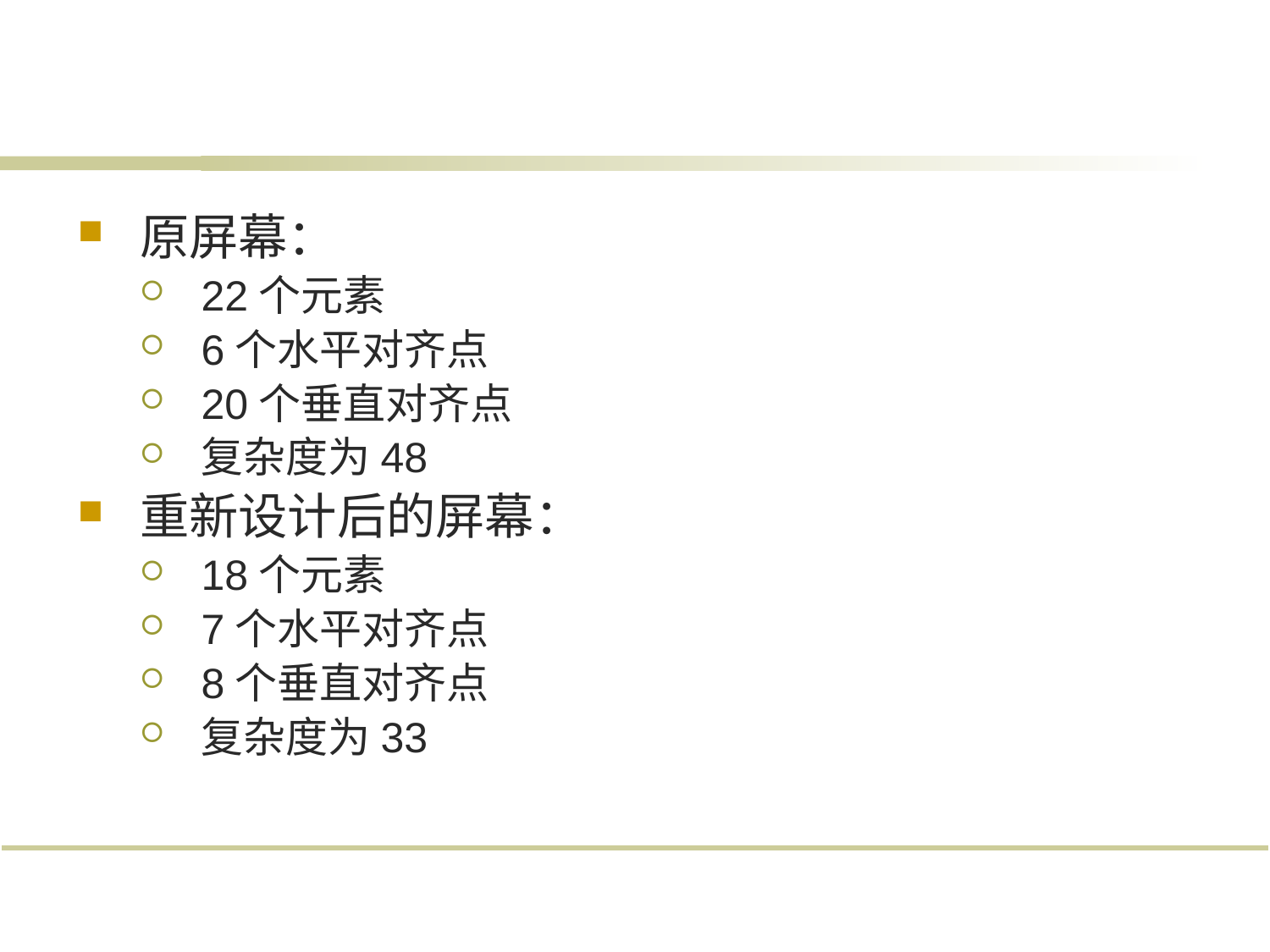

#
原屏幕：
22个元素
6个水平对齐点
20个垂直对齐点
复杂度为48
重新设计后的屏幕：
18个元素
7个水平对齐点
8个垂直对齐点
复杂度为33